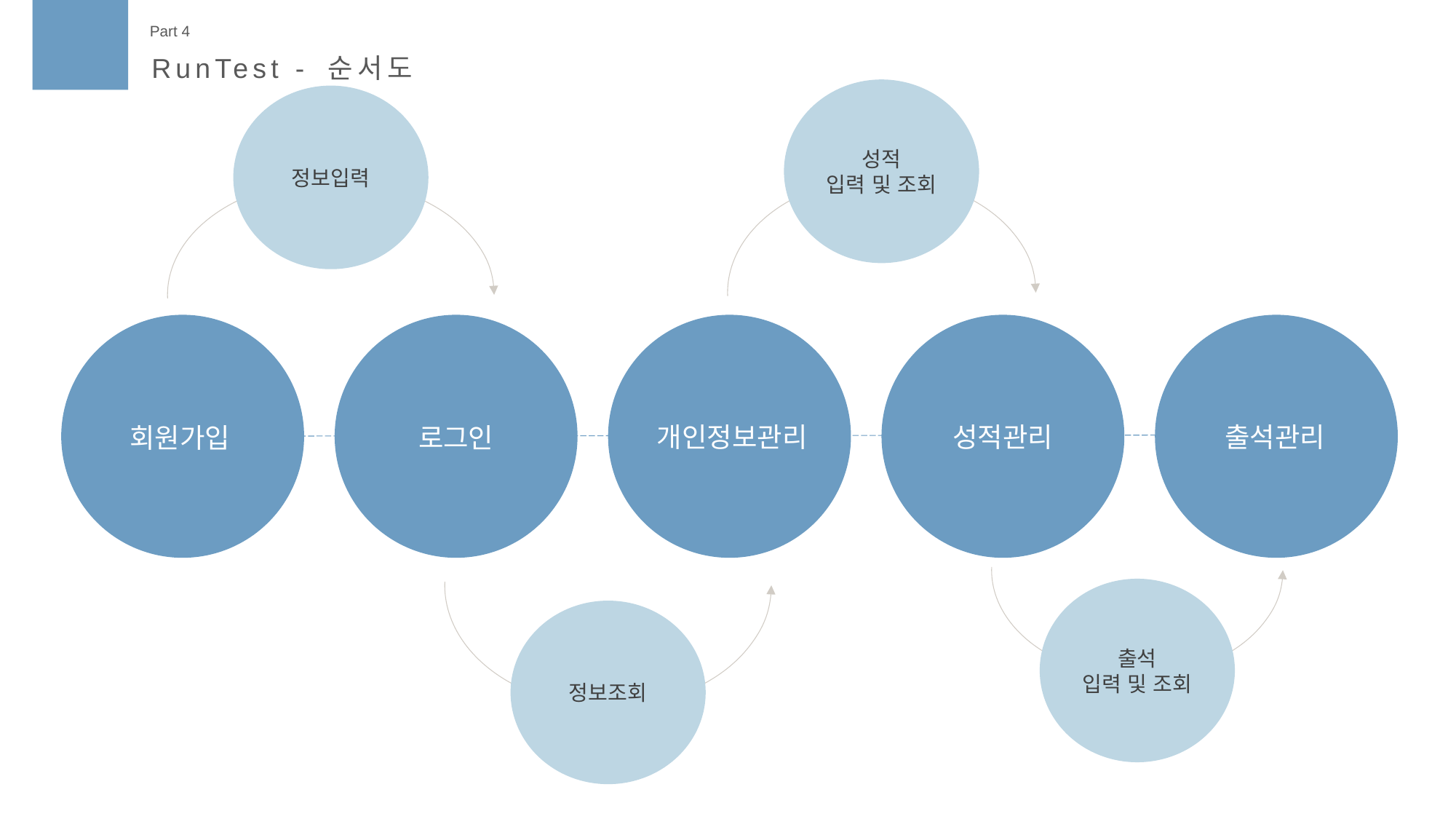

Part 4
RunTest - 순서도
성적
입력 및 조회
정보입력

출석관리
성적관리
개인정보관리
로그인
회원가입

출석
입력 및 조회
정보조회